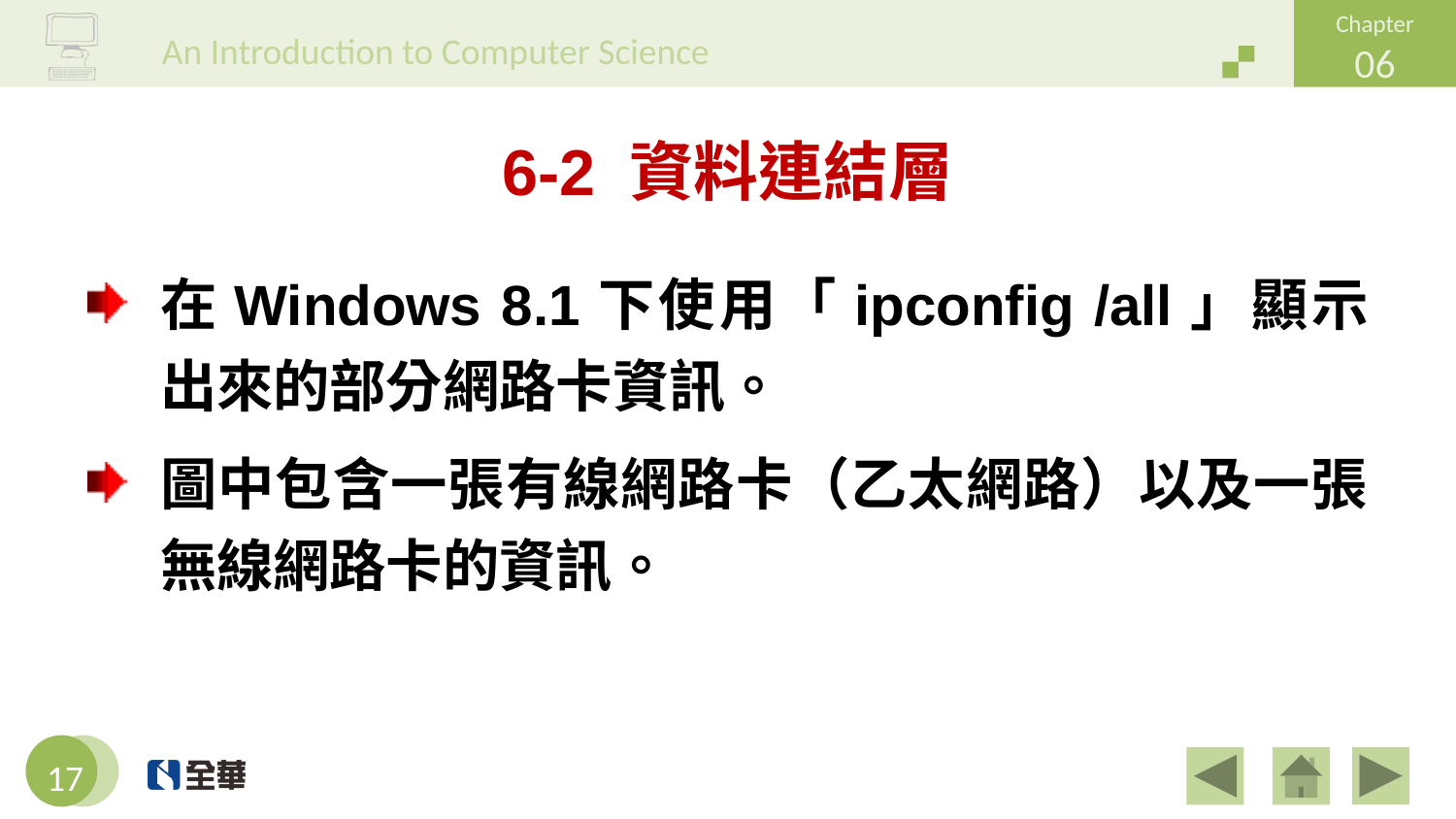

# 6-2 資料連結層
在Windows 8.1下使用「ipconfig /all」顯示出來的部分網路卡資訊。
圖中包含一張有線網路卡（乙太網路）以及一張無線網路卡的資訊。